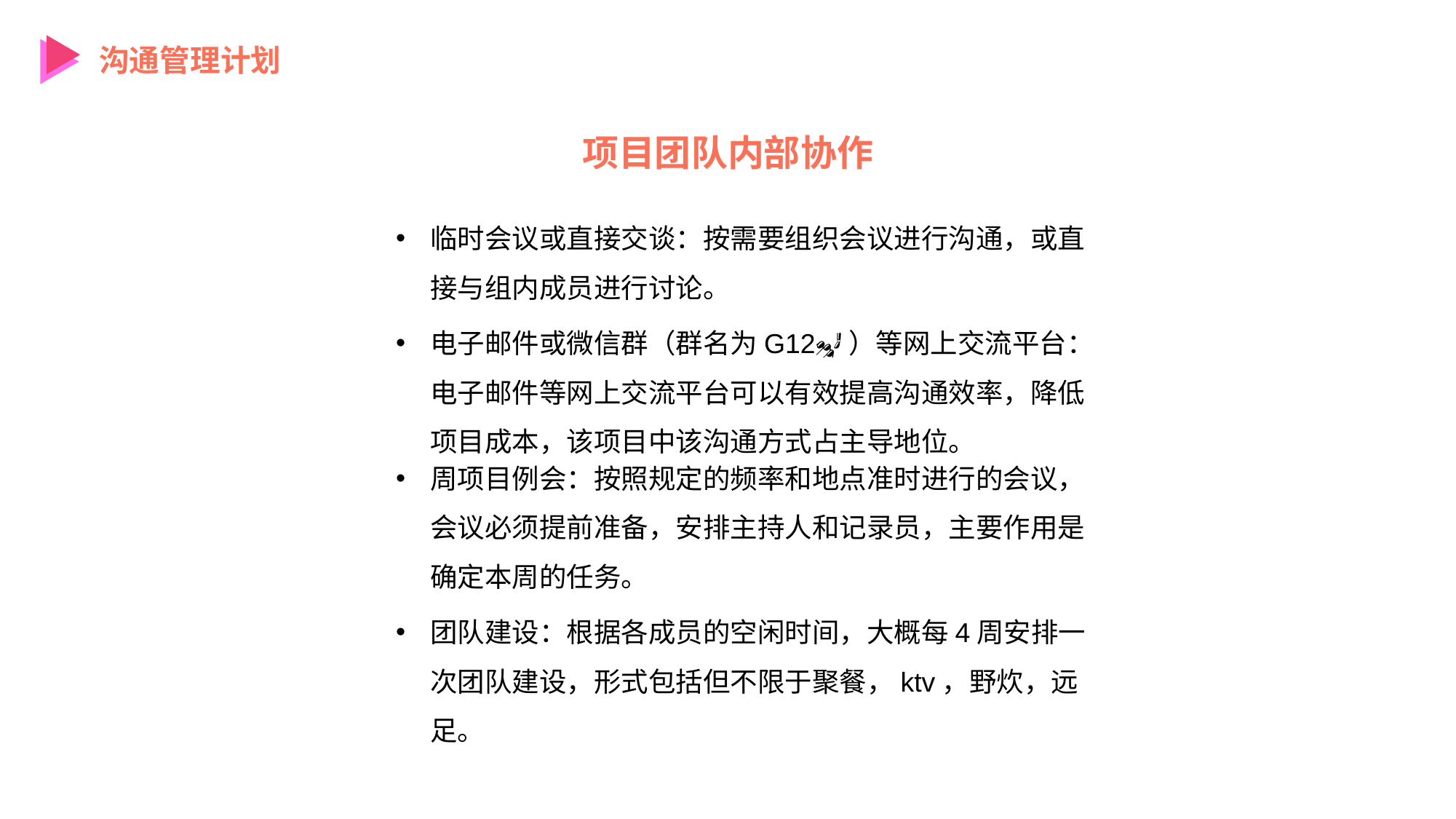

沟通管理计划
项目团队内部协作
临时会议或直接交谈：按需要组织会议进行沟通，或直接与组内成员进行讨论。
电子邮件或微信群（群名为G12💅）等网上交流平台：电子邮件等网上交流平台可以有效提高沟通效率，降低项目成本，该项目中该沟通方式占主导地位。
周项目例会：按照规定的频率和地点准时进行的会议，会议必须提前准备，安排主持人和记录员，主要作用是确定本周的任务。
团队建设：根据各成员的空闲时间，大概每4周安排一次团队建设，形式包括但不限于聚餐，ktv，野炊，远足。